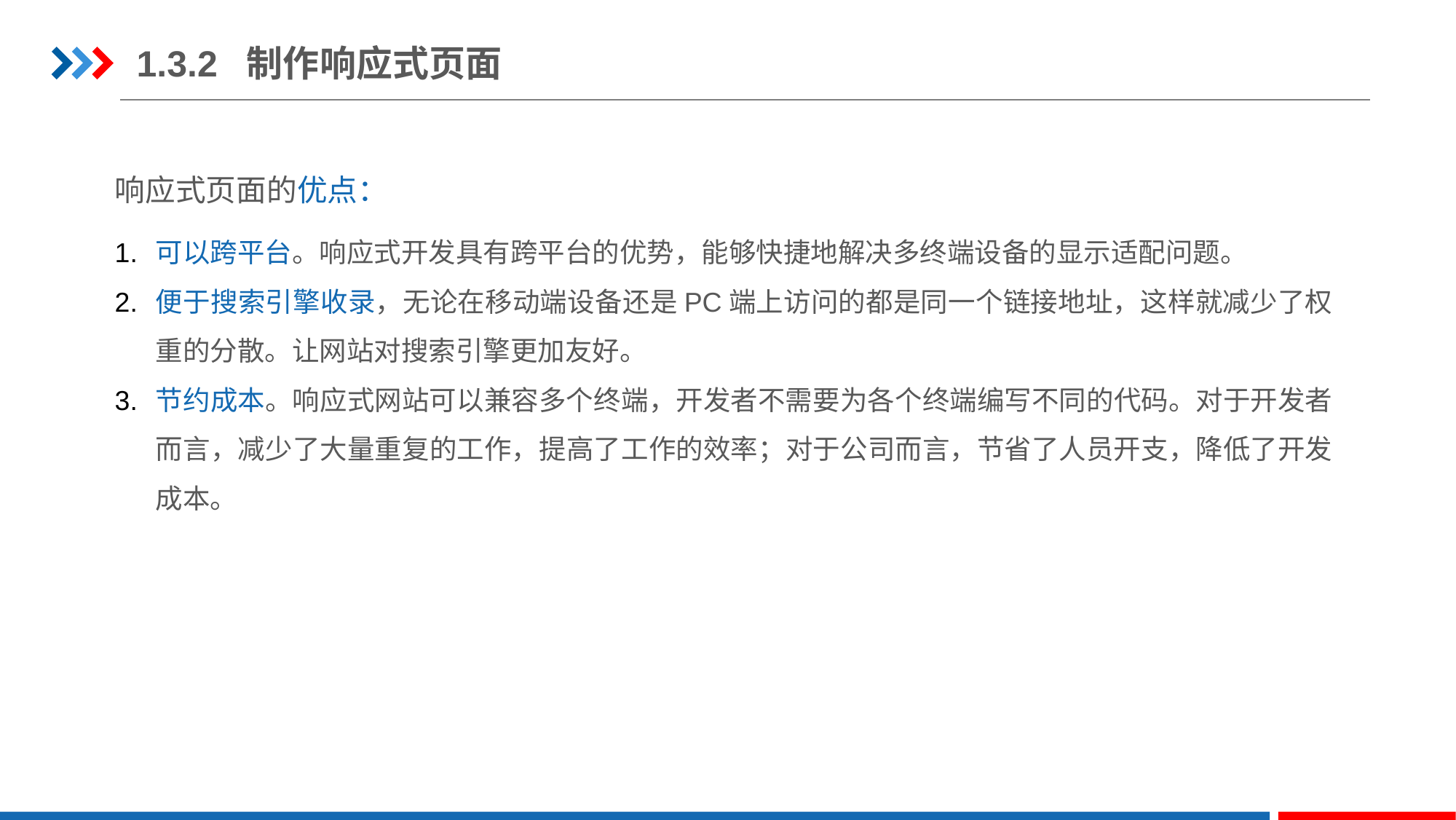

1.3.2  制作响应式页面
响应式页面的优点：
可以跨平台。响应式开发具有跨平台的优势，能够快捷地解决多终端设备的显示适配问题。
便于搜索引擎收录，无论在移动端设备还是PC端上访问的都是同一个链接地址，这样就减少了权重的分散。让网站对搜索引擎更加友好。
节约成本。响应式网站可以兼容多个终端，开发者不需要为各个终端编写不同的代码。对于开发者而言，减少了大量重复的工作，提高了工作的效率；对于公司而言，节省了人员开支，降低了开发成本。